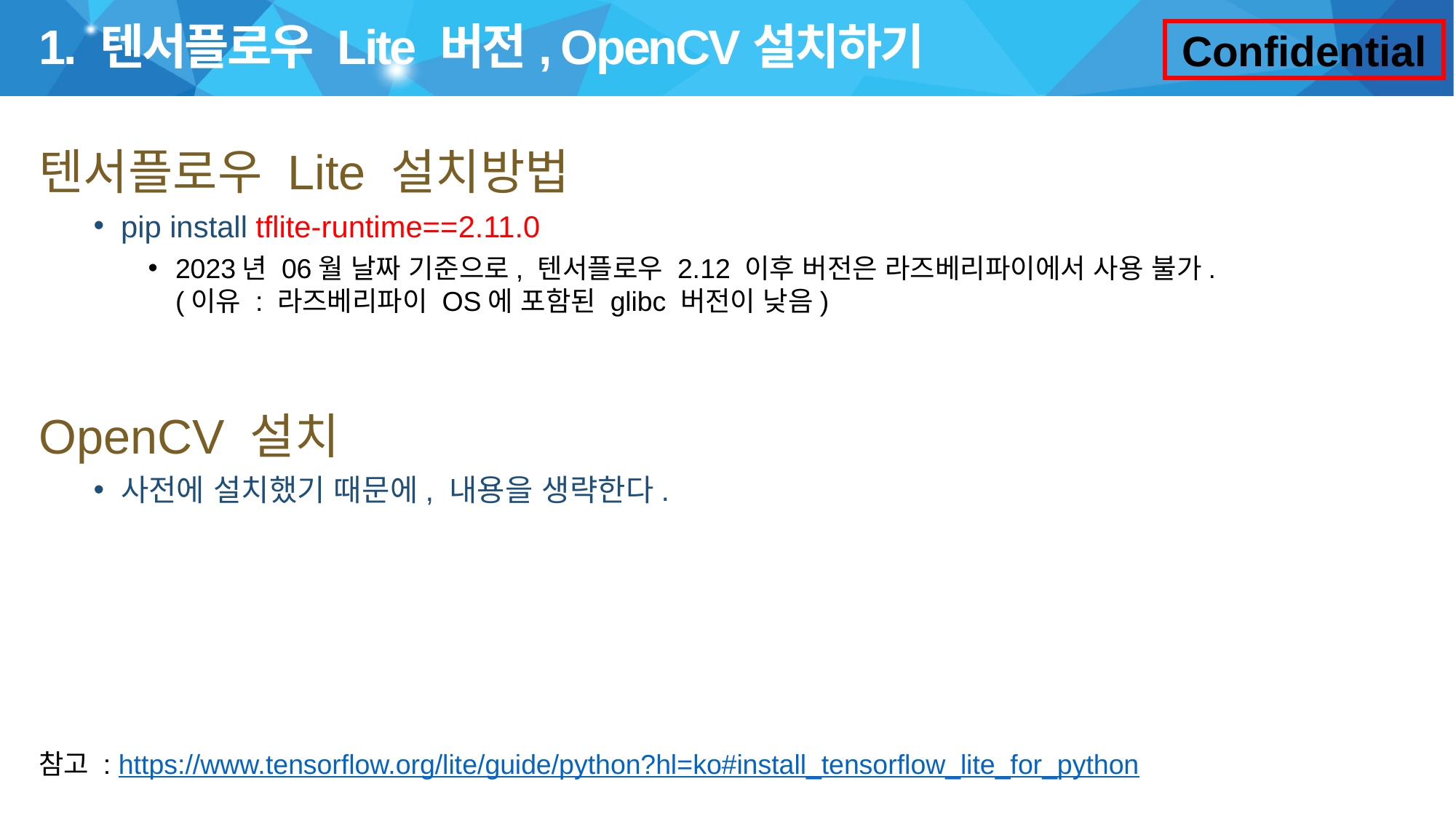

# 1. 텐서플로우 Lite 버전, OpenCV설치하기
텐서플로우 Lite 설치방법
pip install tflite-runtime==2.11.0
2023년 06월 날짜 기준으로, 텐서플로우 2.12 이후 버전은 라즈베리파이에서 사용 불가.
(이유 : 라즈베리파이 OS에 포함된 glibc 버전이 낮음)

OpenCV 설치
사전에 설치했기 때문에, 내용을 생략한다.

참고 : https://www.tensorflow.org/lite/guide/python?hl=ko#install_tensorflow_lite_for_python